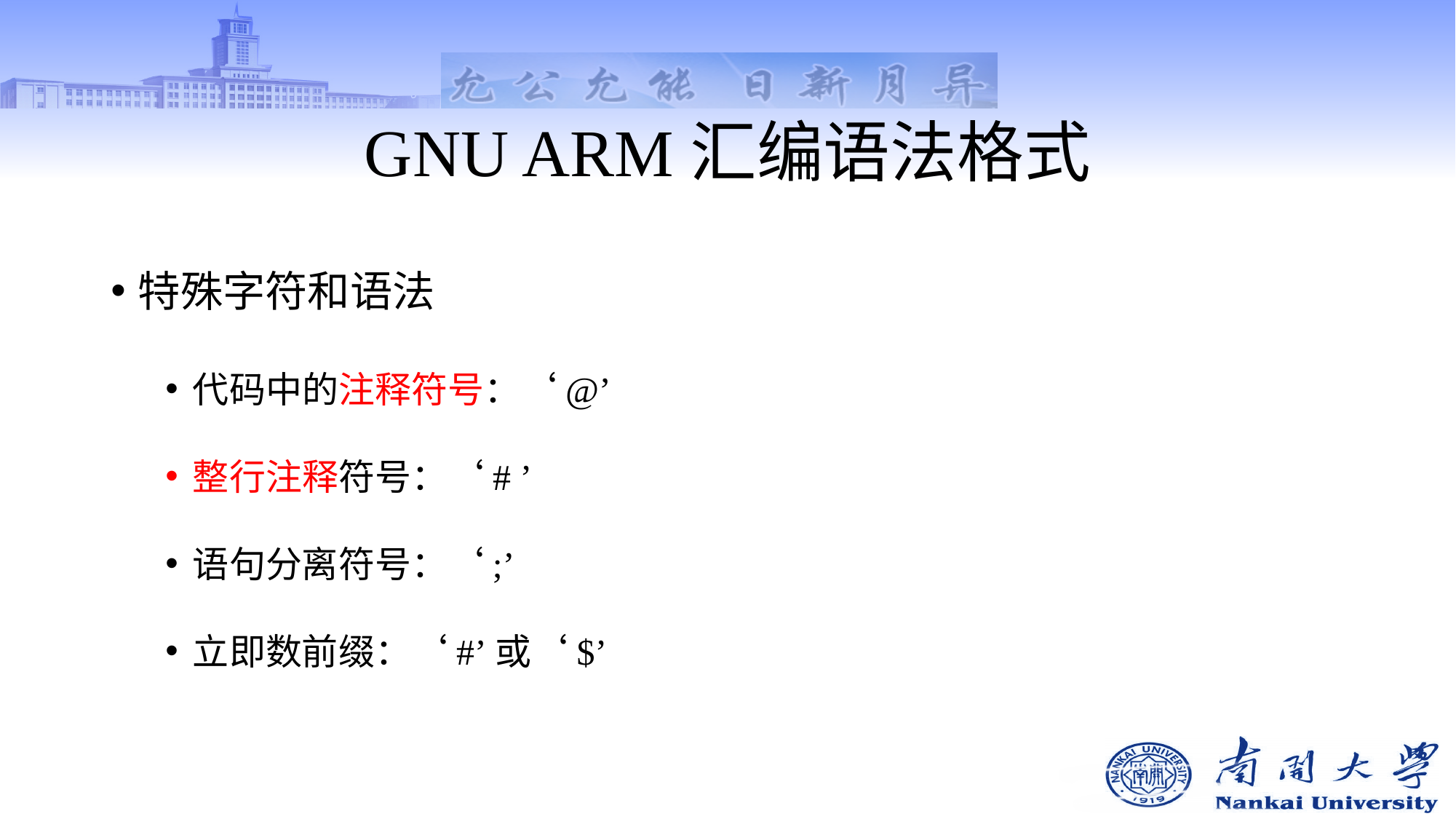

# GNU ARM汇编语法格式
特殊字符和语法
代码中的注释符号：‘@’
整行注释符号：‘# ’
语句分离符号：‘;’
立即数前缀：‘#’或‘$’